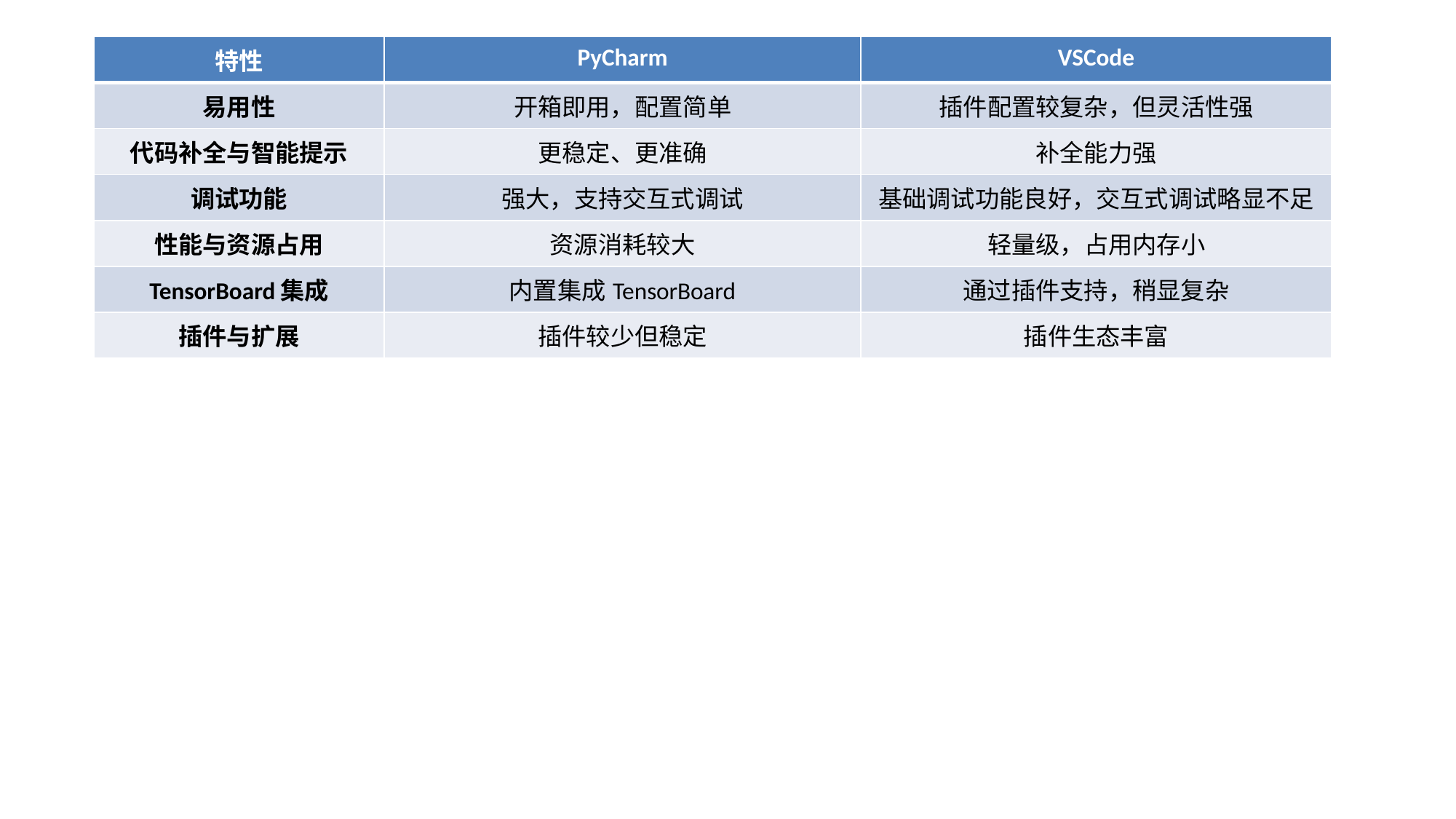

| 特性 | PyCharm | VSCode |
| --- | --- | --- |
| 易用性 | 开箱即用，配置简单 | 插件配置较复杂，但灵活性强 |
| 代码补全与智能提示 | 更稳定、更准确 | 补全能力强 |
| 调试功能 | 强大，支持交互式调试 | 基础调试功能良好，交互式调试略显不足 |
| 性能与资源占用 | 资源消耗较大 | 轻量级，占用内存小 |
| TensorBoard集成 | 内置集成TensorBoard | 通过插件支持，稍显复杂 |
| 插件与扩展 | 插件较少但稳定 | 插件生态丰富 |